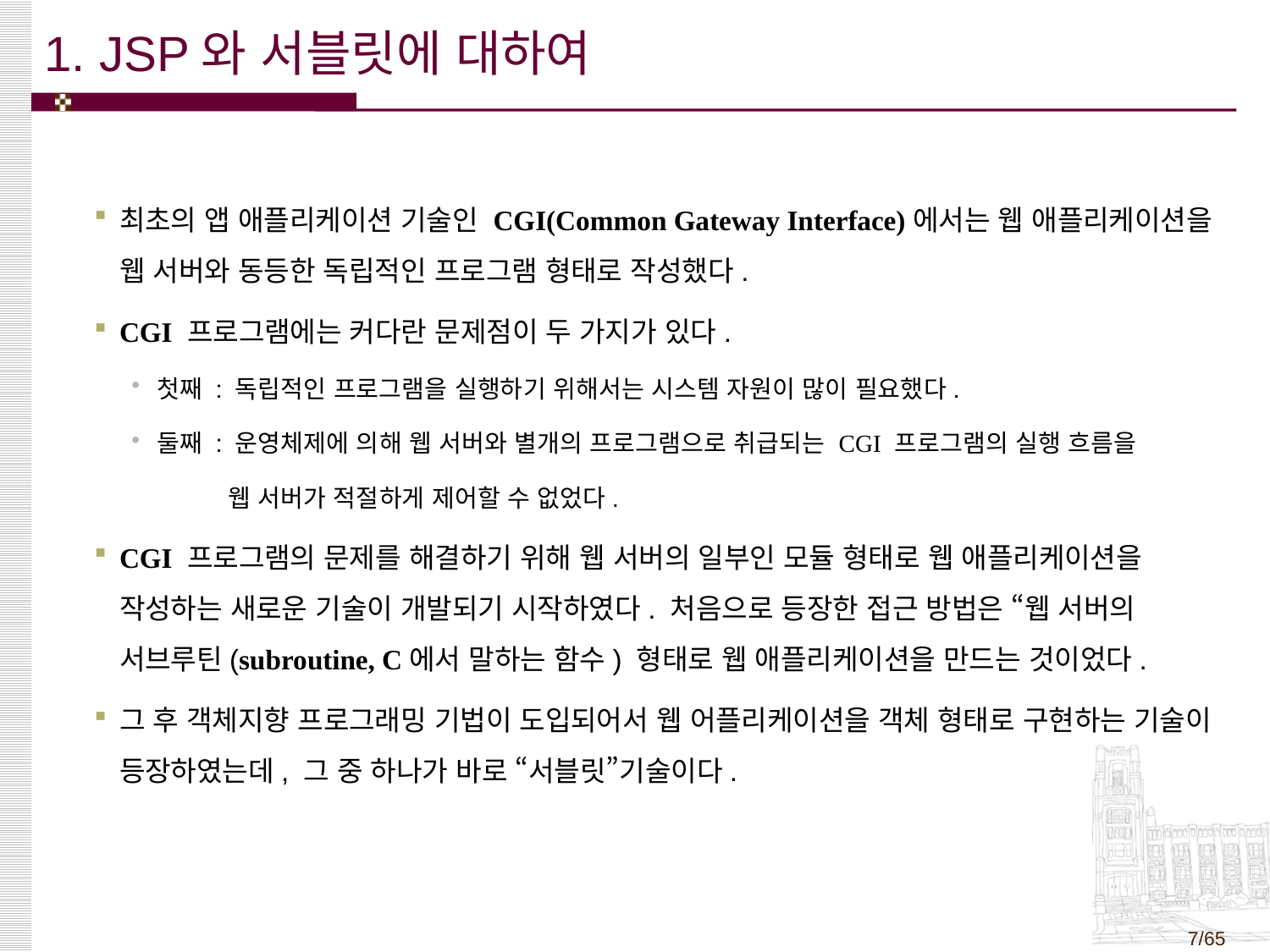

# 1. JSP와 서블릿에 대하여

최초의 앱 애플리케이션 기술인 CGI(Common Gateway Interface)에서는 웹 애플리케이션을 웹 서버와 동등한 독립적인 프로그램 형태로 작성했다.
CGI 프로그램에는 커다란 문제점이 두 가지가 있다.
첫째 : 독립적인 프로그램을 실행하기 위해서는 시스템 자원이 많이 필요했다.
둘째 : 운영체제에 의해 웹 서버와 별개의 프로그램으로 취급되는 CGI 프로그램의 실행 흐름을
             웹 서버가 적절하게 제어할 수 없었다.
CGI 프로그램의 문제를 해결하기 위해 웹 서버의 일부인 모듈 형태로 웹 애플리케이션을 작성하는 새로운 기술이 개발되기 시작하였다. 처음으로 등장한 접근 방법은 “웹 서버의 서브루틴(subroutine, C에서 말하는 함수) 형태로 웹 애플리케이션을 만드는 것이었다.
그 후 객체지향 프로그래밍 기법이 도입되어서 웹 어플리케이션을 객체 형태로 구현하는 기술이 등장하였는데, 그 중 하나가 바로 “서블릿”기술이다.